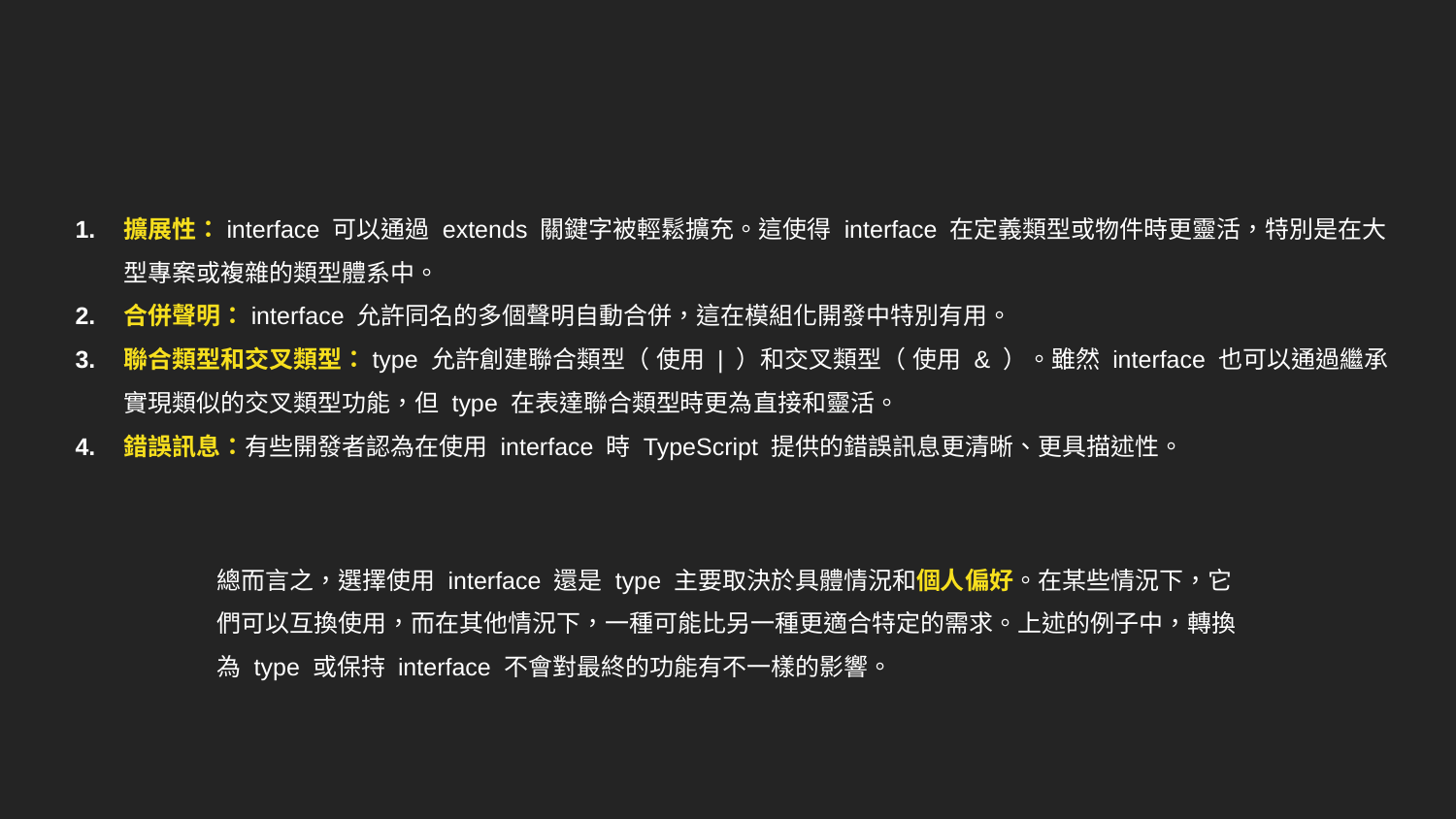

擴展性：interface 可以通過 extends 關鍵字被輕鬆擴充。這使得 interface 在定義類型或物件時更靈活，特別是在大型專案或複雜的類型體系中。
合併聲明：interface 允許同名的多個聲明自動合併，這在模組化開發中特別有用。
聯合類型和交叉類型：type 允許創建聯合類型（ 使用 | ）和交叉類型（ 使用 & ）。雖然 interface 也可以通過繼承實現類似的交叉類型功能，但 type 在表達聯合類型時更為直接和靈活。
錯誤訊息：有些開發者認為在使用 interface 時 TypeScript 提供的錯誤訊息更清晰、更具描述性。
總而言之，選擇使用 interface 還是 type 主要取決於具體情況和個人偏好。在某些情況下，它們可以互換使用，而在其他情況下，一種可能比另一種更適合特定的需求。上述的例子中，轉換為 type 或保持 interface 不會對最終的功能有不一樣的影響。